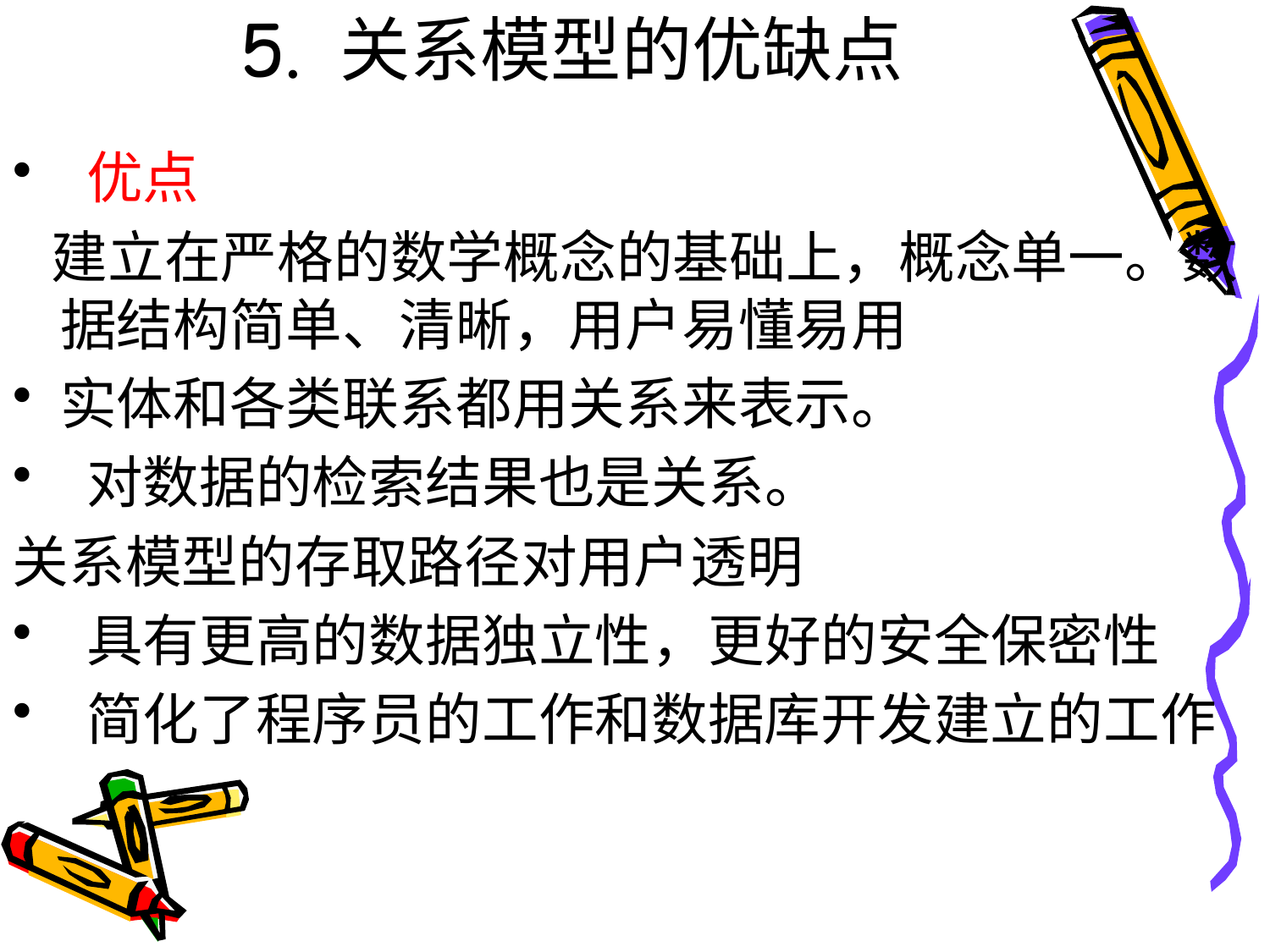

# 5. 关系模型的优缺点
 优点
  建立在严格的数学概念的基础上，概念单一。数据结构简单、清晰，用户易懂易用
实体和各类联系都用关系来表示。
 对数据的检索结果也是关系。
关系模型的存取路径对用户透明
 具有更高的数据独立性，更好的安全保密性
 简化了程序员的工作和数据库开发建立的工作